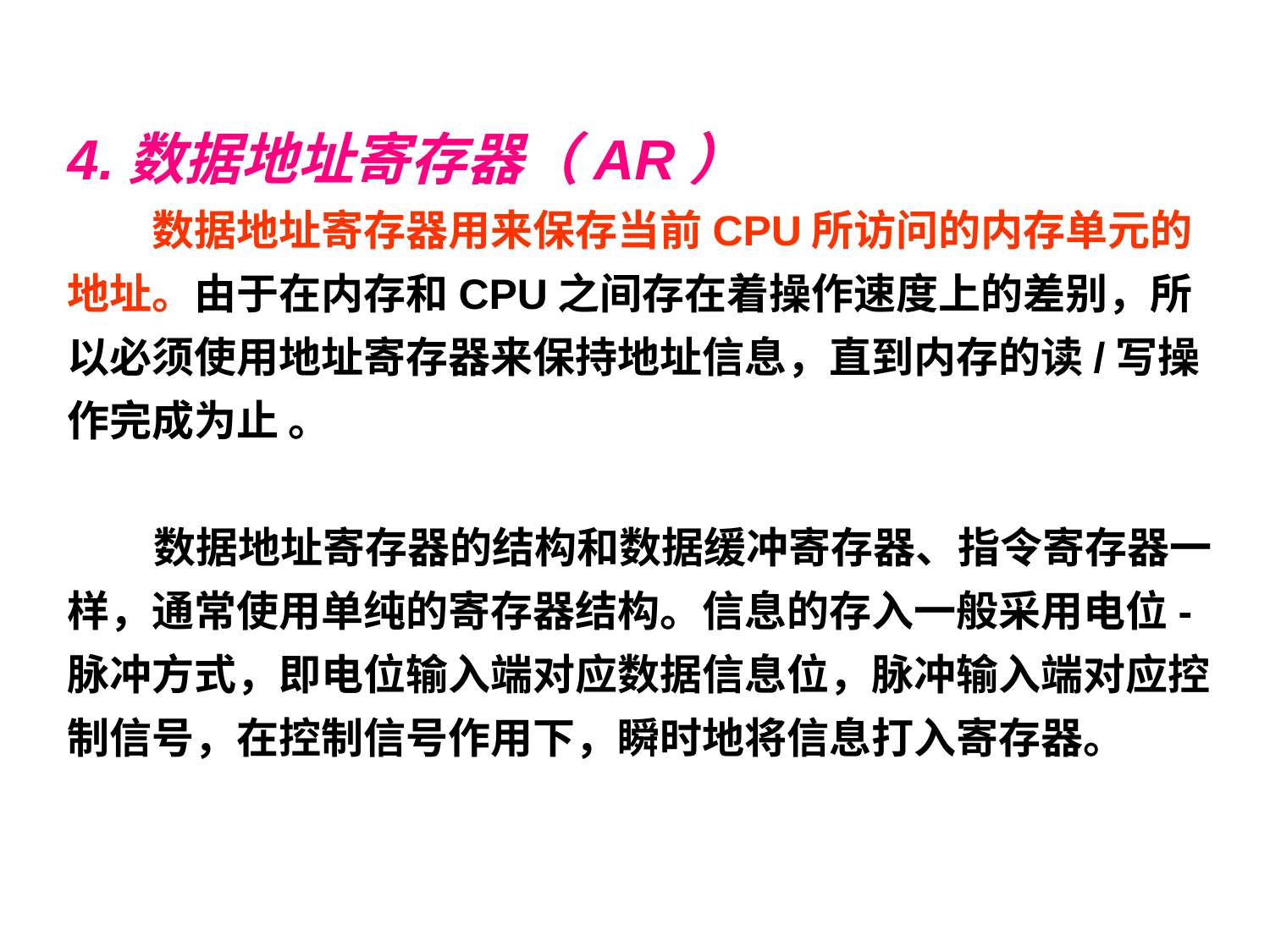

4.数据地址寄存器（AR）
　　数据地址寄存器用来保存当前CPU所访问的内存单元的地址。由于在内存和CPU之间存在着操作速度上的差别，所以必须使用地址寄存器来保持地址信息，直到内存的读/写操作完成为止 。

        数据地址寄存器的结构和数据缓冲寄存器、指令寄存器一样，通常使用单纯的寄存器结构。信息的存入一般采用电位-脉冲方式，即电位输入端对应数据信息位，脉冲输入端对应控制信号，在控制信号作用下，瞬时地将信息打入寄存器。

45